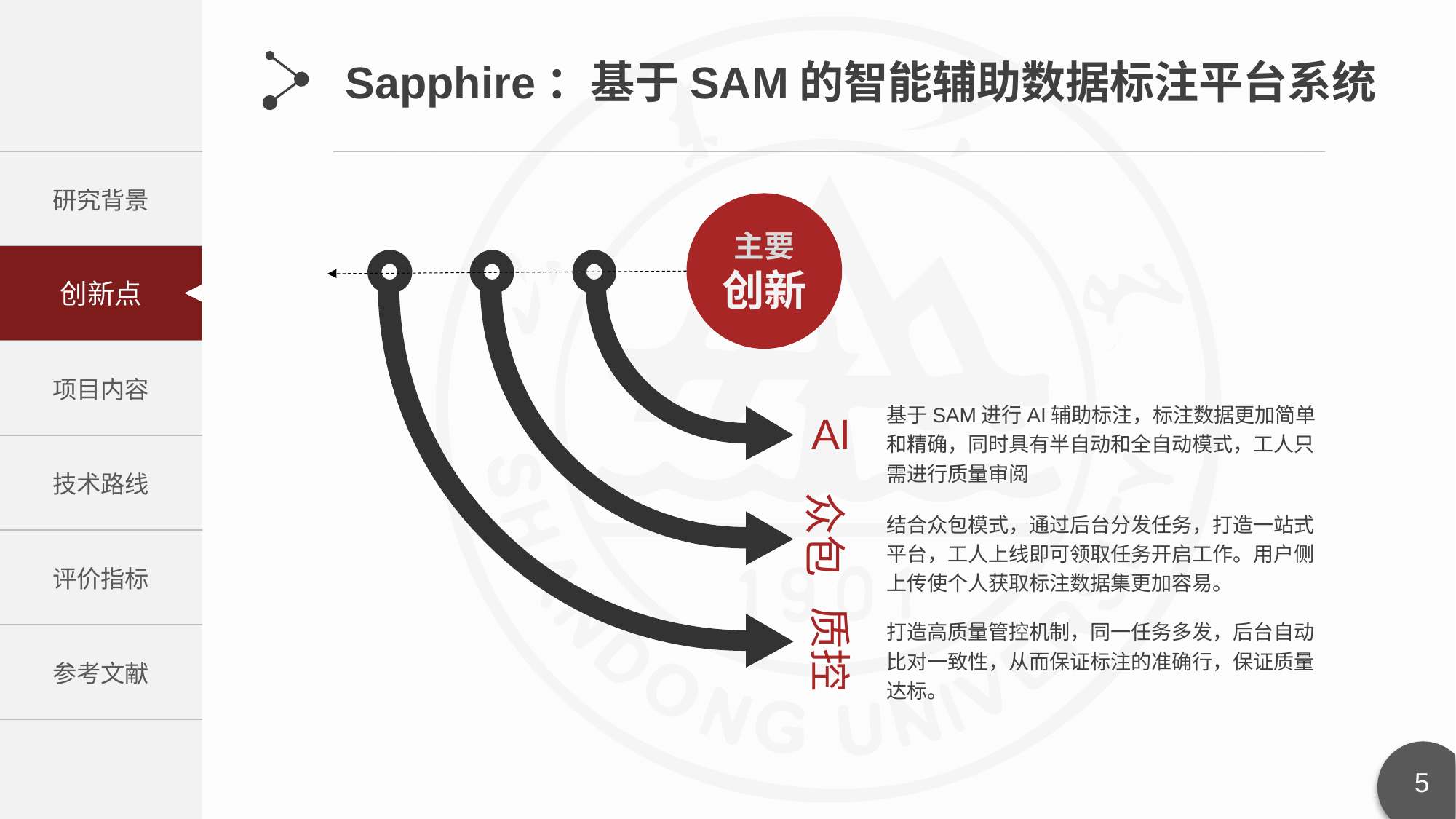

Sapphire：基于SAM的智能辅助数据标注平台系统
主要
创新

基于SAM进行AI辅助标注，标注数据更加简单和精确，同时具有半自动和全自动模式，工人只需进行质量审阅
AI
众包
结合众包模式，通过后台分发任务，打造一站式平台，工人上线即可领取任务开启工作。用户侧上传使个人获取标注数据集更加容易。
质控
打造高质量管控机制，同一任务多发，后台自动比对一致性，从而保证标注的准确行，保证质量达标。